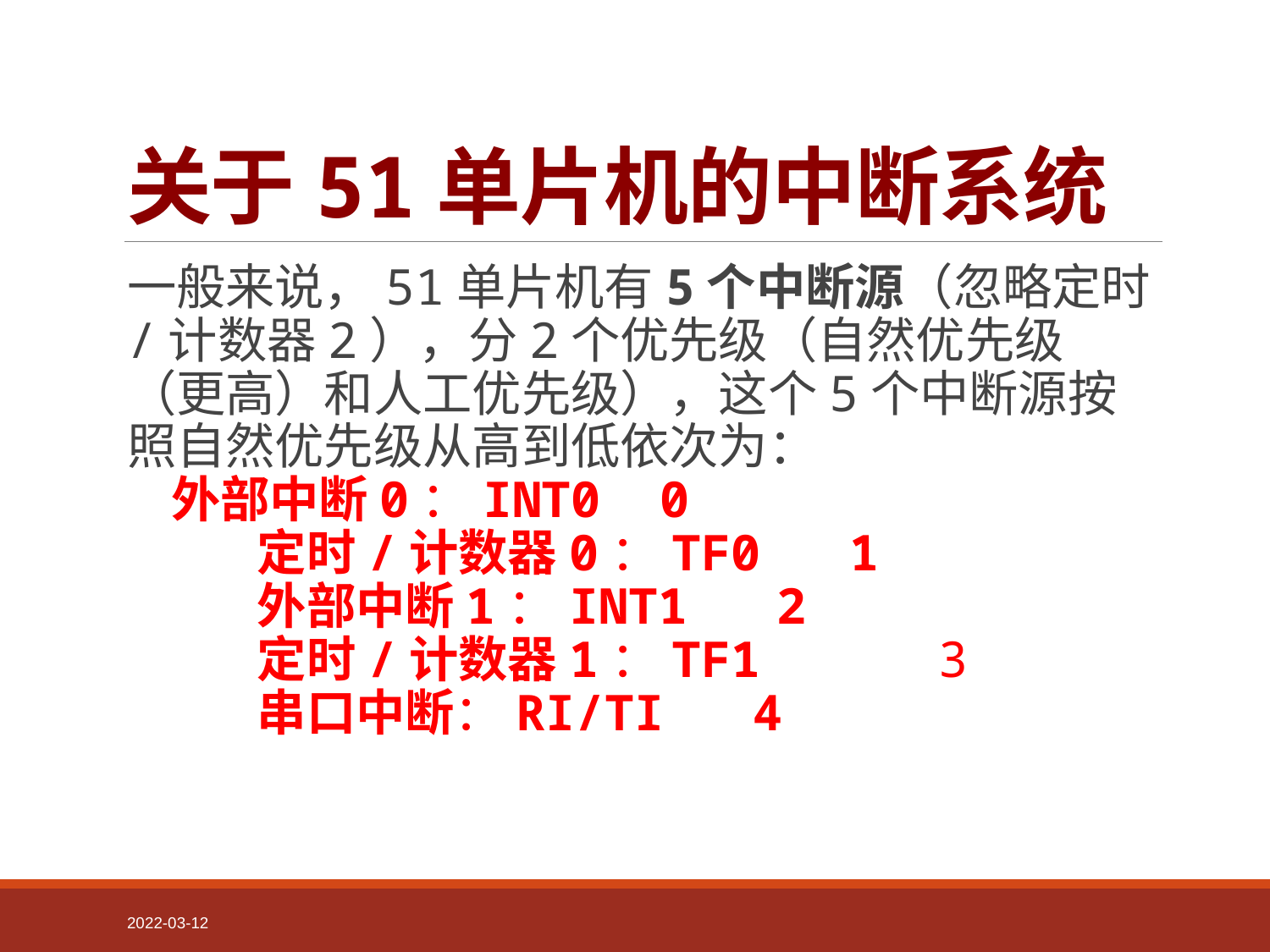

# 关于51单片机的中断系统
一般来说，51单片机有5个中断源（忽略定时/计数器2），分2个优先级（自然优先级（更高）和人工优先级），这个5个中断源按照自然优先级从高到低依次为：
    外部中断0：INT0  0
    定时/计数器0：TF0   1
    外部中断1：INT1   2
    定时/计数器1：TF1      3
    串口中断：RI/TI   4
2022-03-12